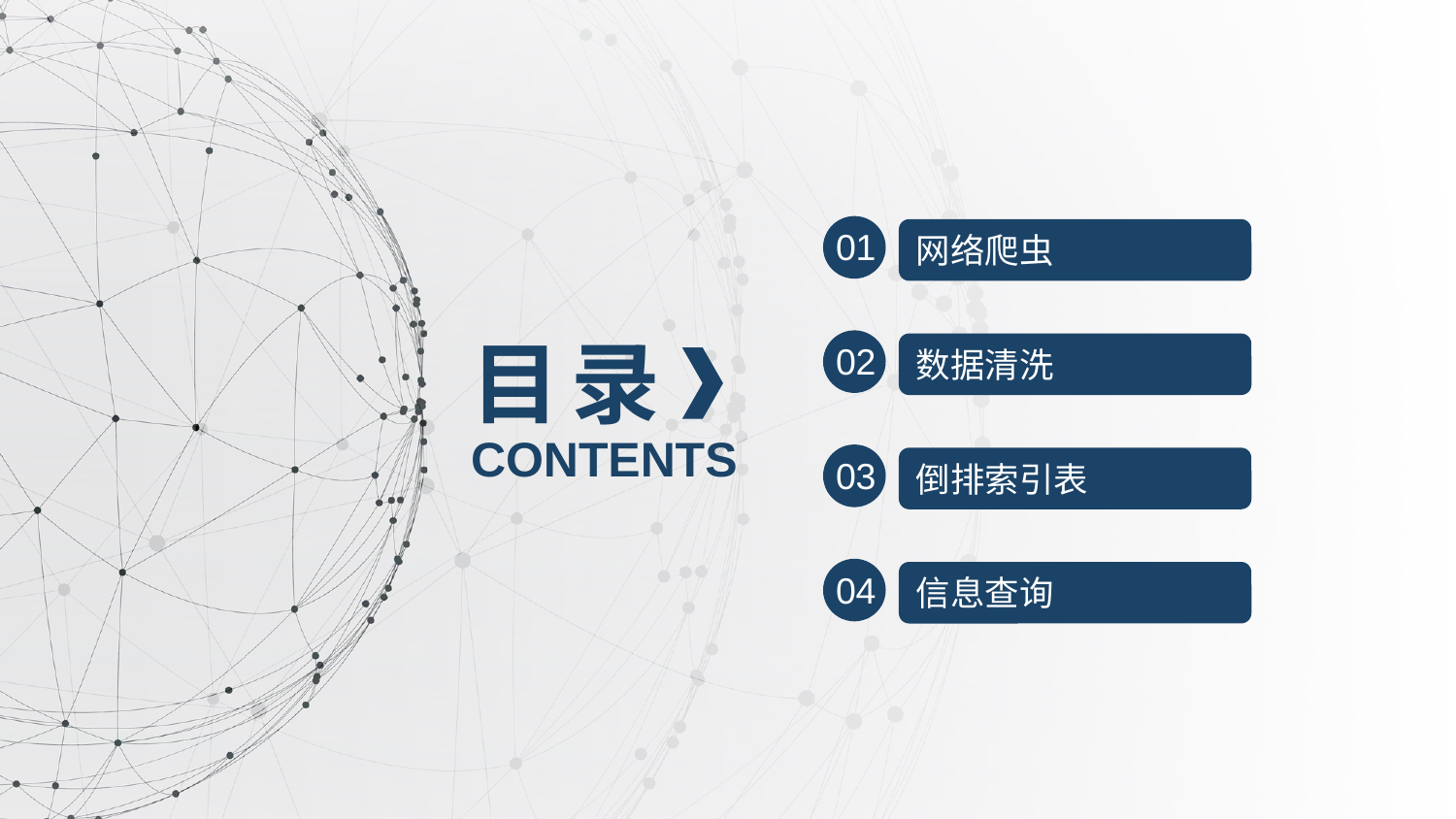

01
网络爬虫
目 录

02
数据清洗

CONTENTS

03
倒排索引表

04
信息查询